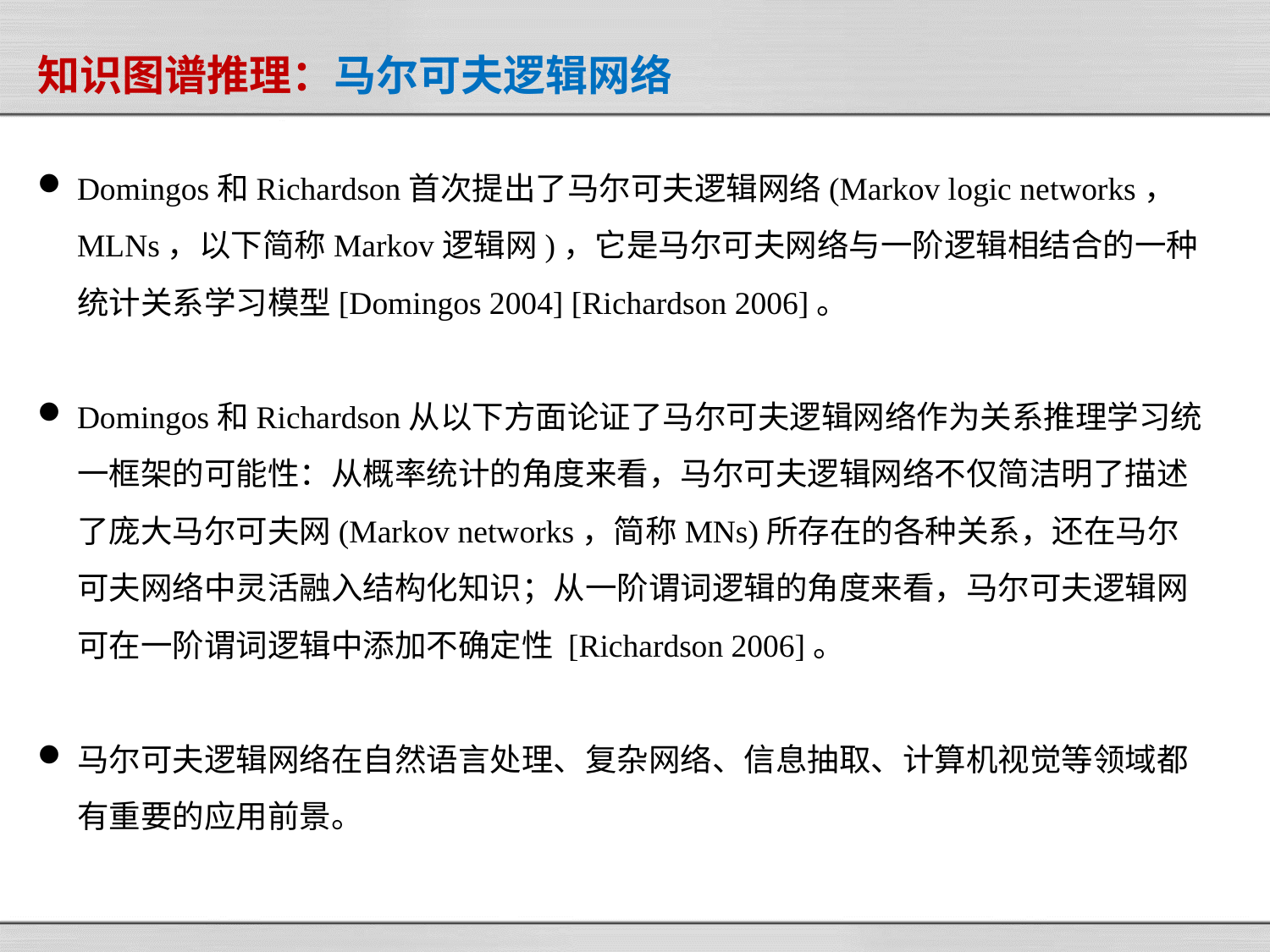

知识图谱推理：马尔可夫逻辑网络
Domingos和Richardson首次提出了马尔可夫逻辑网络(Markov logic networks，MLNs，以下简称Markov逻辑网)，它是马尔可夫网络与一阶逻辑相结合的一种统计关系学习模型[Domingos 2004] [Richardson 2006]。

Domingos和Richardson从以下方面论证了马尔可夫逻辑网络作为关系推理学习统一框架的可能性：从概率统计的角度来看，马尔可夫逻辑网络不仅简洁明了描述了庞大马尔可夫网(Markov networks，简称MNs)所存在的各种关系，还在马尔可夫网络中灵活融入结构化知识；从一阶谓词逻辑的角度来看，马尔可夫逻辑网可在一阶谓词逻辑中添加不确定性 [Richardson 2006]。

马尔可夫逻辑网络在自然语言处理、复杂网络、信息抽取、计算机视觉等领域都有重要的应用前景。